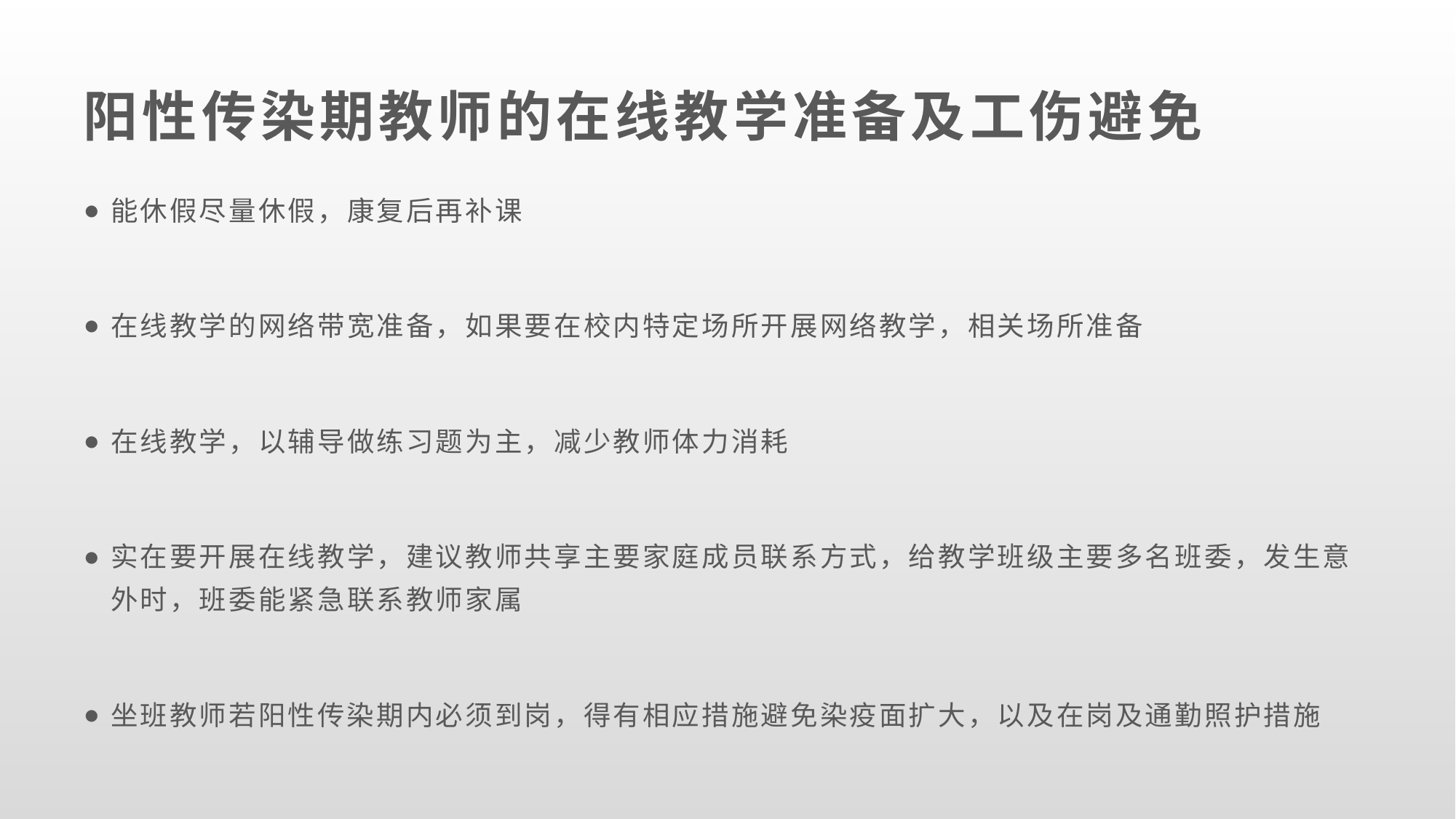

# 阳性传染期教师的在线教学准备及工伤避免
能休假尽量休假，康复后再补课

在线教学的网络带宽准备，如果要在校内特定场所开展网络教学，相关场所准备

在线教学，以辅导做练习题为主，减少教师体力消耗

实在要开展在线教学，建议教师共享主要家庭成员联系方式，给教学班级主要多名班委，发生意外时，班委能紧急联系教师家属

坐班教师若阳性传染期内必须到岗，得有相应措施避免染疫面扩大，以及在岗及通勤照护措施